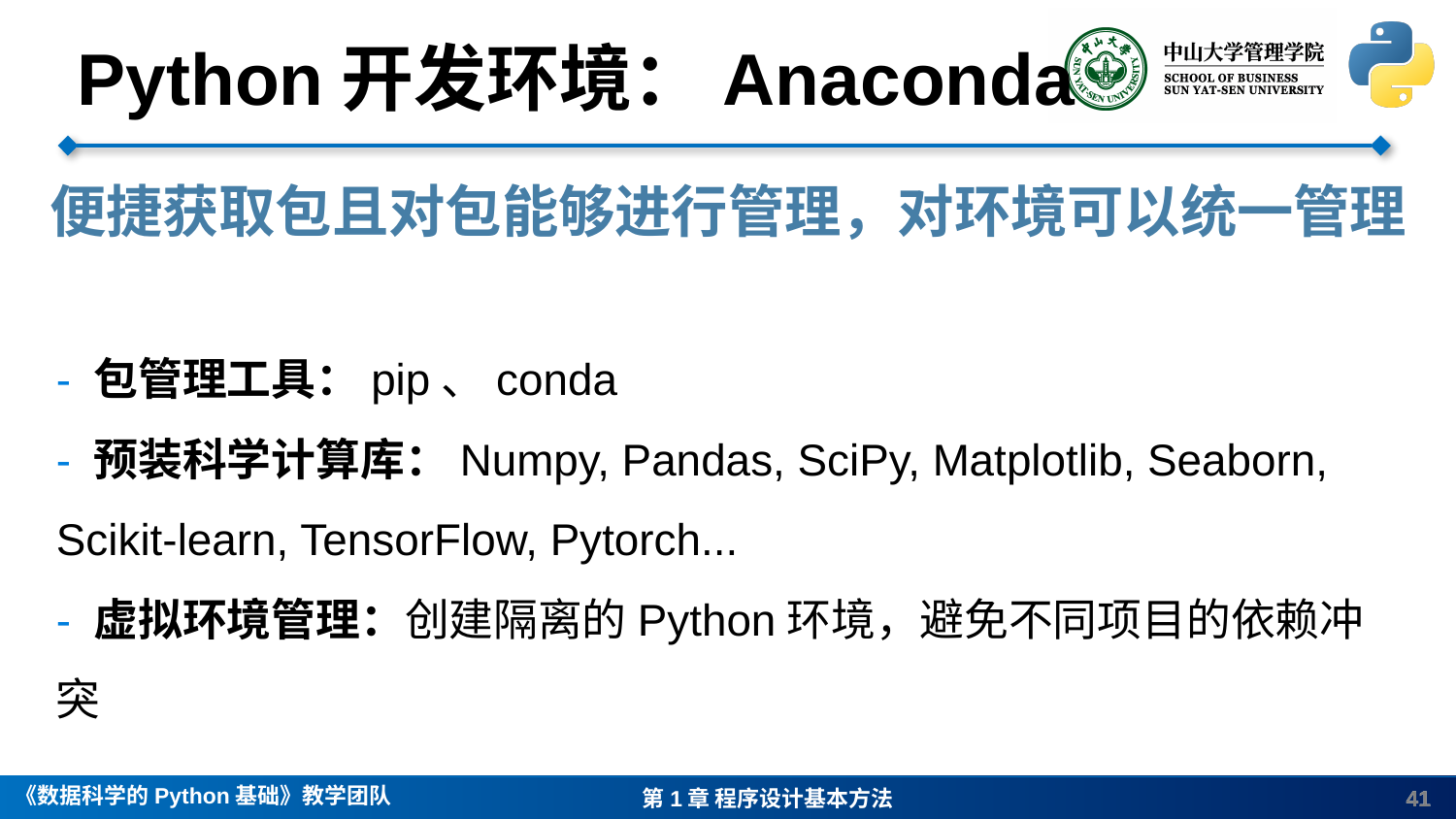

Python开发环境：Anaconda
便捷获取包且对包能够进行管理，对环境可以统一管理
- 包管理工具：pip、conda
- 预装科学计算库：Numpy, Pandas, SciPy, Matplotlib, Seaborn, Scikit-learn, TensorFlow, Pytorch...
- 虚拟环境管理：创建隔离的Python环境，避免不同项目的依赖冲突
41